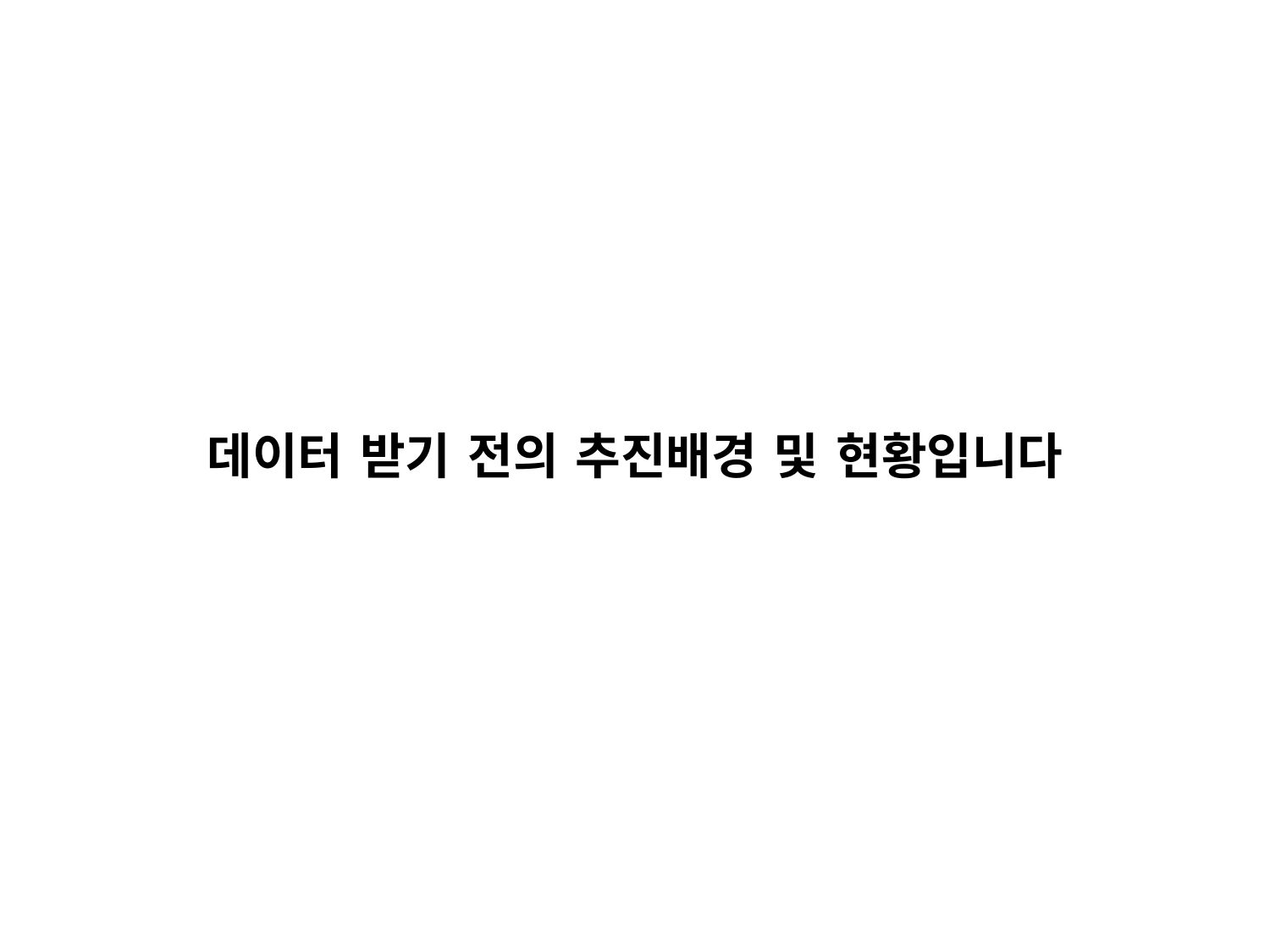

데이터 받기 전의 추진배경 및 현황입니다
감사합니다.